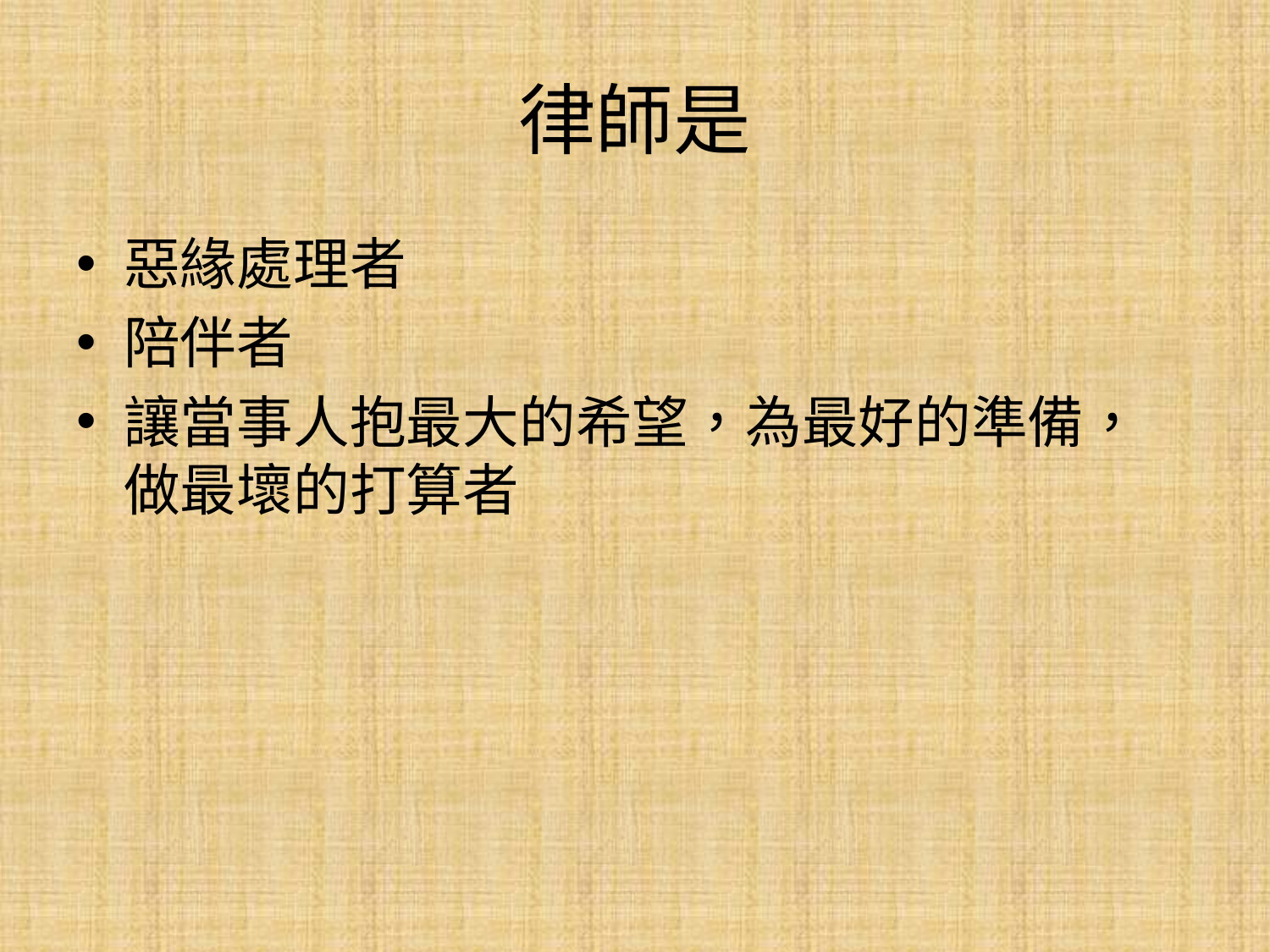

# 律師是
惡緣處理者
陪伴者
讓當事人抱最大的希望，為最好的準備，做最壞的打算者